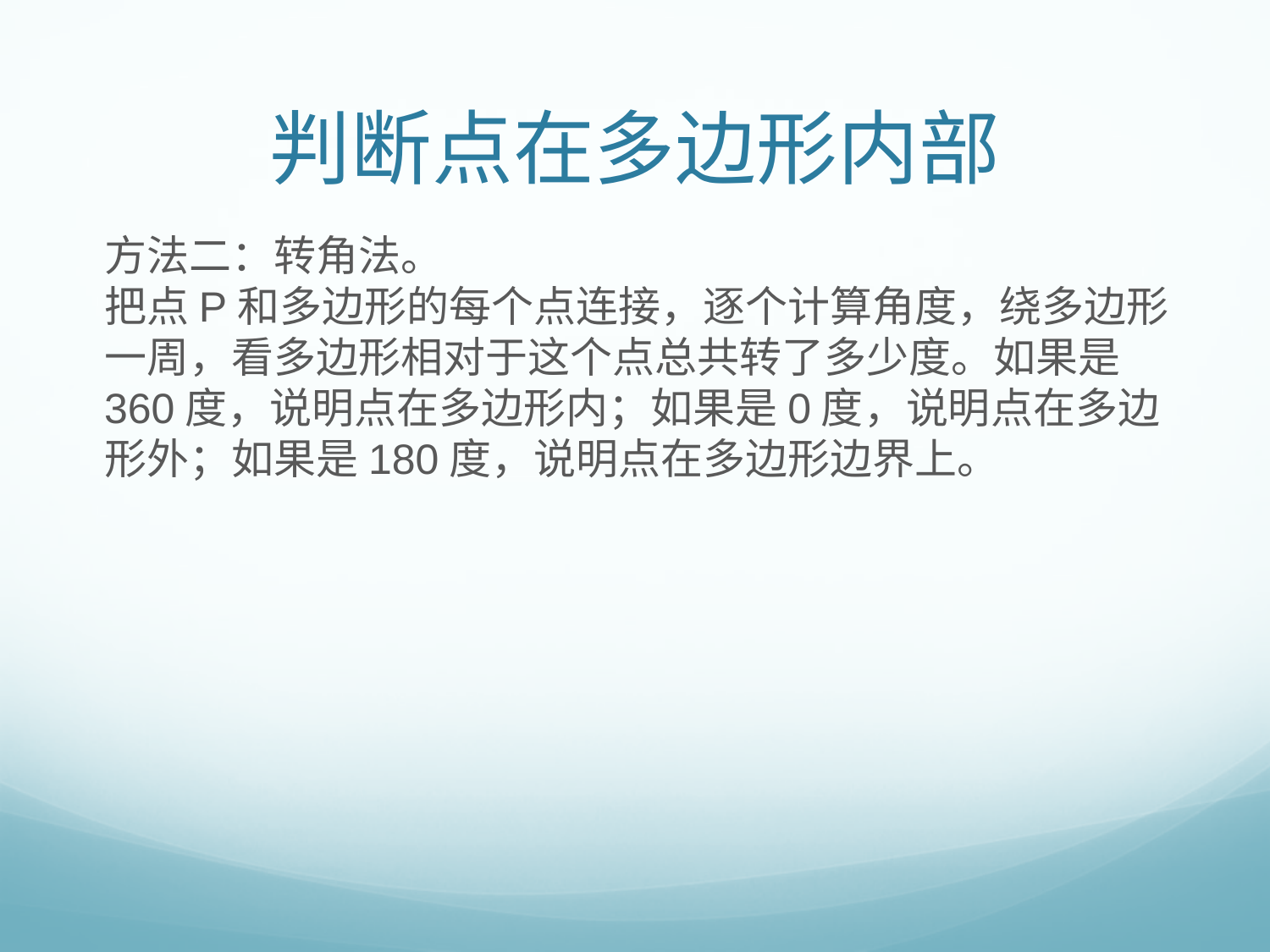

# 判断点在多边形内部
方法二：转角法。
把点P和多边形的每个点连接，逐个计算角度，绕多边形一周，看多边形相对于这个点总共转了多少度。如果是360度，说明点在多边形内；如果是0度，说明点在多边形外；如果是180度，说明点在多边形边界上。